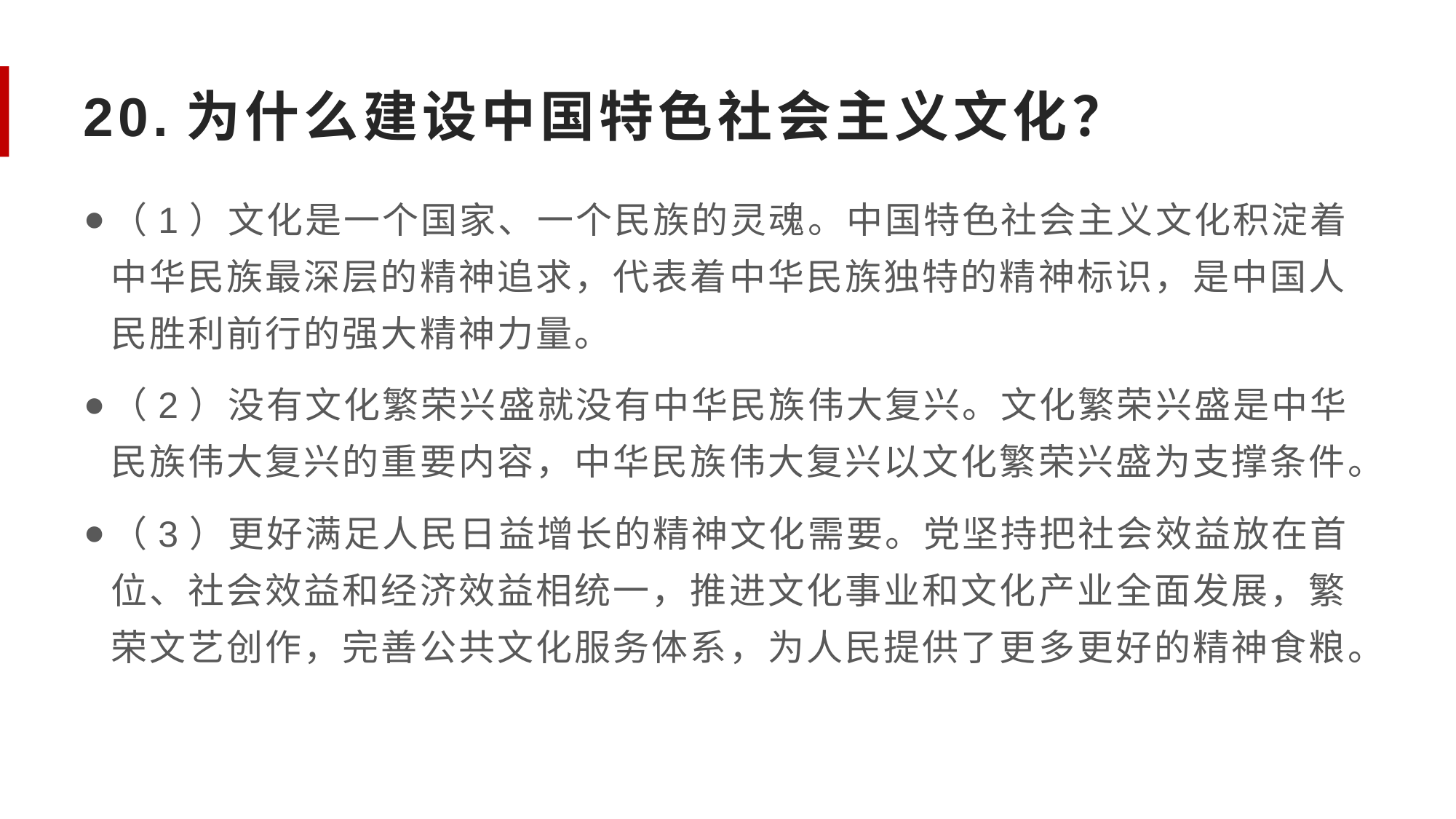

# 20.为什么建设中国特色社会主义文化？
（1）文化是一个国家、一个民族的灵魂。中国特色社会主义文化积淀着中华民族最深层的精神追求，代表着中华民族独特的精神标识，是中国人民胜利前行的强大精神力量。
（2）没有文化繁荣兴盛就没有中华民族伟大复兴。文化繁荣兴盛是中华民族伟大复兴的重要内容，中华民族伟大复兴以文化繁荣兴盛为支撑条件。
（3）更好满足人民日益增长的精神文化需要。党坚持把社会效益放在首位、社会效益和经济效益相统一，推进文化事业和文化产业全面发展，繁荣文艺创作，完善公共文化服务体系，为人民提供了更多更好的精神食粮。